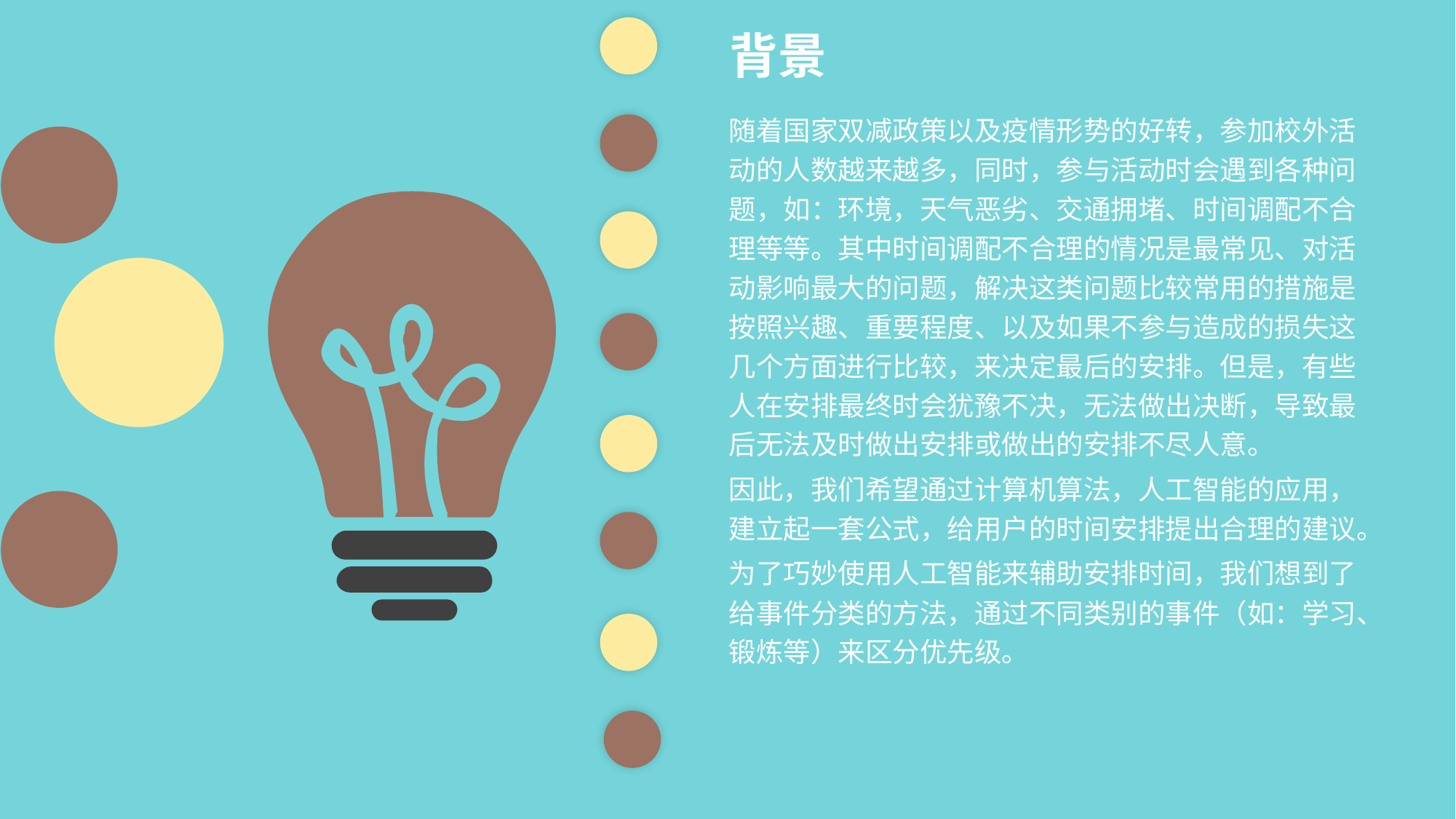

背景

随着国家双减政策以及疫情形势的好转，参加校外活动的人数越来越多，同时，参与活动时会遇到各种问题，如：环境，天气恶劣、交通拥堵、时间调配不合理等等。其中时间调配不合理的情况是最常见、对活动影响最大的问题，解决这类问题比较常用的措施是按照兴趣、重要程度、以及如果不参与造成的损失这几个方面进行比较，来决定最后的安排。但是，有些人在安排最终时会犹豫不决，无法做出决断，导致最后无法及时做出安排或做出的安排不尽人意。
因此，我们希望通过计算机算法，人工智能的应用，建立起一套公式，给用户的时间安排提出合理的建议。
为了巧妙使用人工智能来辅助安排时间，我们想到了给事件分类的方法，通过不同类别的事件（如：学习、锻炼等）来区分优先级。